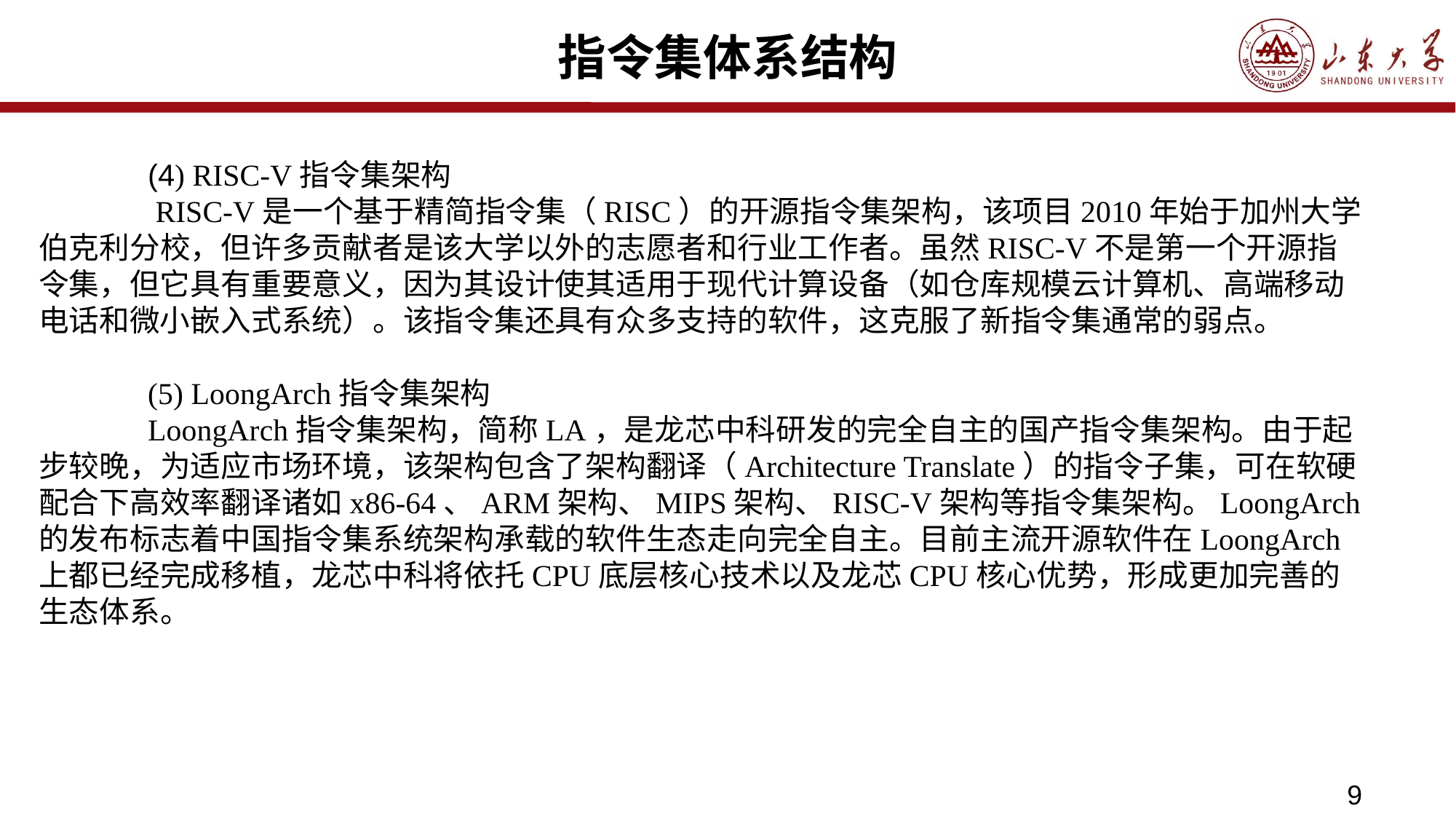

# 指令集体系结构
	(4) RISC-V指令集架构
	 RISC-V是一个基于精简指令集（RISC）的开源指令集架构，该项目2010年始于加州大学伯克利分校，但许多贡献者是该大学以外的志愿者和行业工作者。虽然RISC-V不是第一个开源指令集，但它具有重要意义，因为其设计使其适用于现代计算设备（如仓库规模云计算机、高端移动电话和微小嵌入式系统）。该指令集还具有众多支持的软件，这克服了新指令集通常的弱点。

	(5) LoongArch指令集架构
	LoongArch指令集架构，简称LA，是龙芯中科研发的完全自主的国产指令集架构。由于起步较晚，为适应市场环境，该架构包含了架构翻译（Architecture Translate）的指令子集，可在软硬配合下高效率翻译诸如x86-64、ARM架构、MIPS架构、RISC-V架构等指令集架构。LoongArch的发布标志着中国指令集系统架构承载的软件生态走向完全自主。目前主流开源软件在LoongArch上都已经完成移植，龙芯中科将依托CPU底层核心技术以及龙芯CPU核心优势，形成更加完善的生态体系。
9